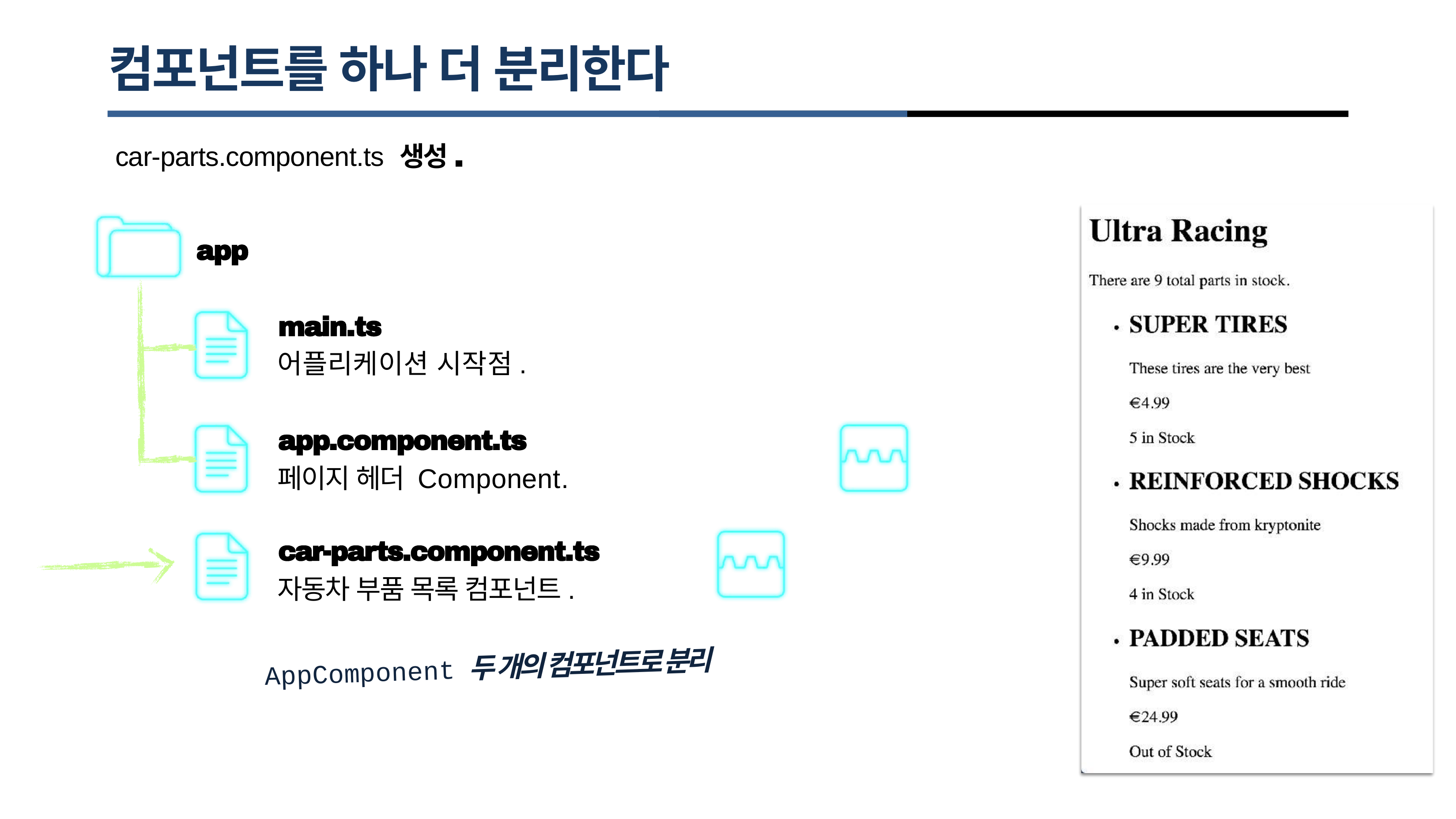

# 컴포넌트를 하나 더 분리한다
car-parts.component.ts 생성.

app

main.ts
어플리케이션 시작점.

app.component.ts
페이지 헤더 Component.

car-parts.component.ts
자동차 부품 목록 컴포넌트.

두 개의 컴포넌트로 분리
AppComponent